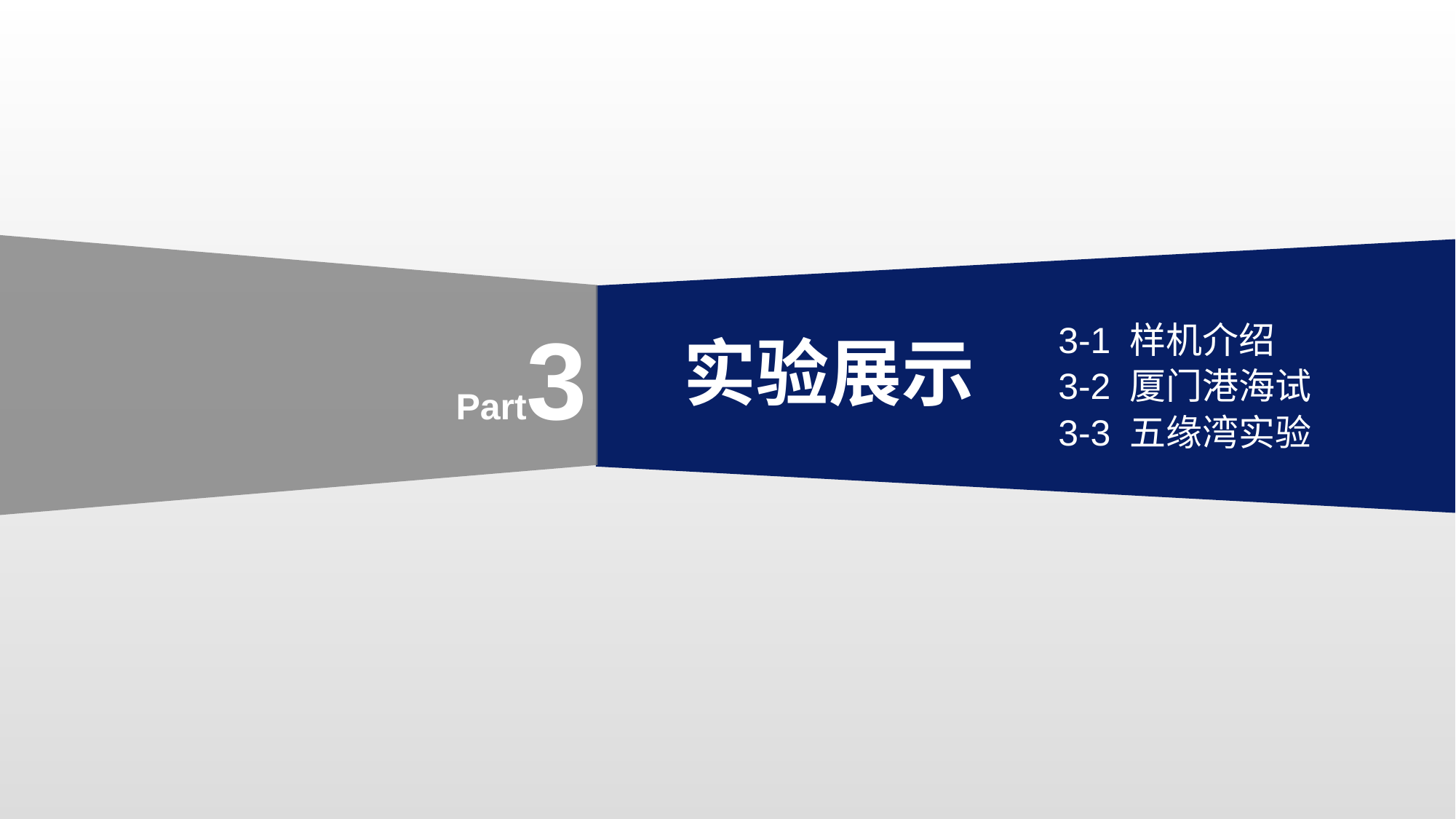

Part3
3-1 样机介绍
3-2 厦门港海试
3-3 五缘湾实验
实验展示